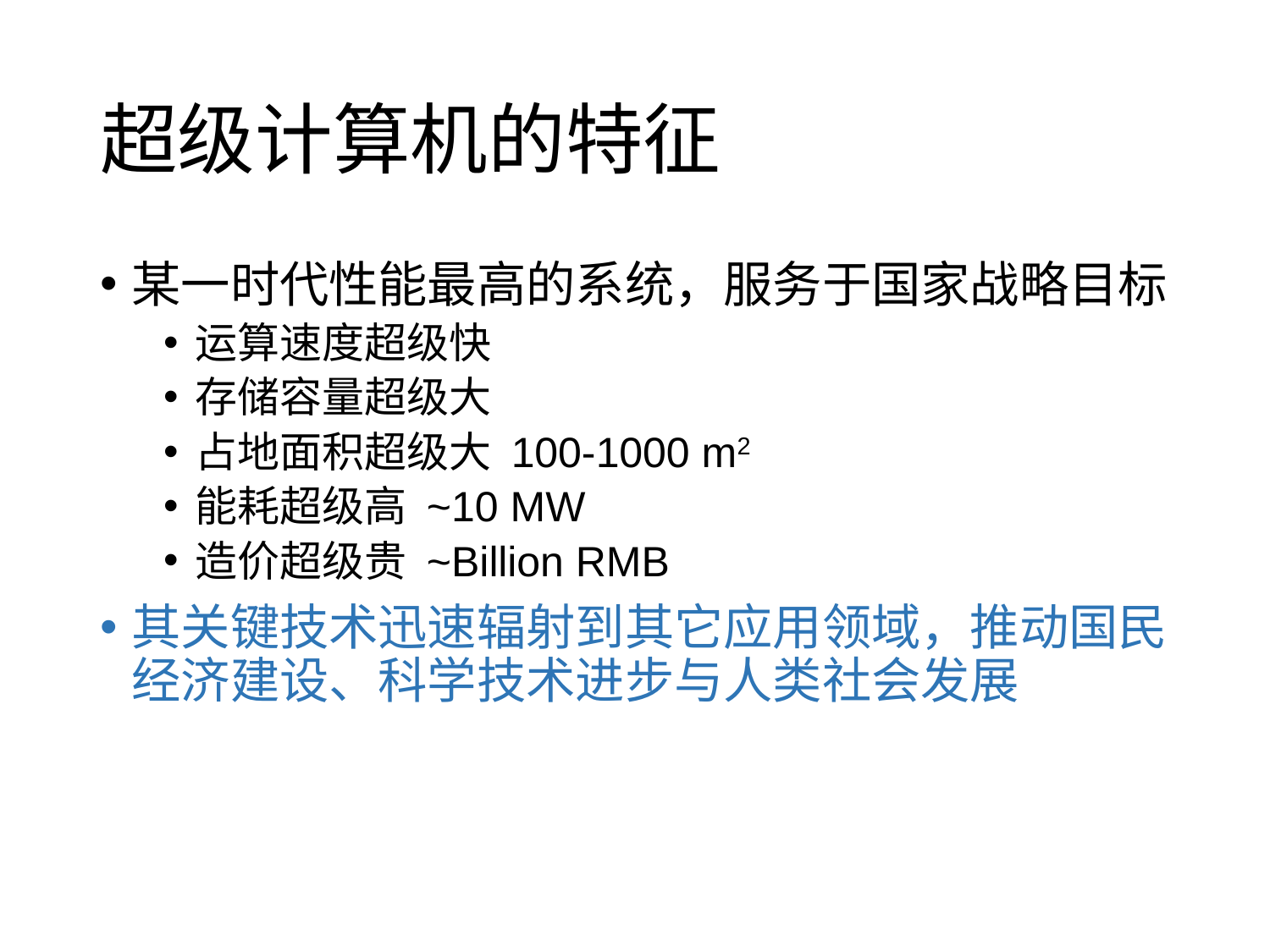

# 超级计算机的特征
某一时代性能最高的系统，服务于国家战略目标
运算速度超级快
存储容量超级大
占地面积超级大 100-1000 m2
能耗超级高 ~10 MW
造价超级贵 ~Billion RMB
其关键技术迅速辐射到其它应用领域，推动国民经济建设、科学技术进步与人类社会发展